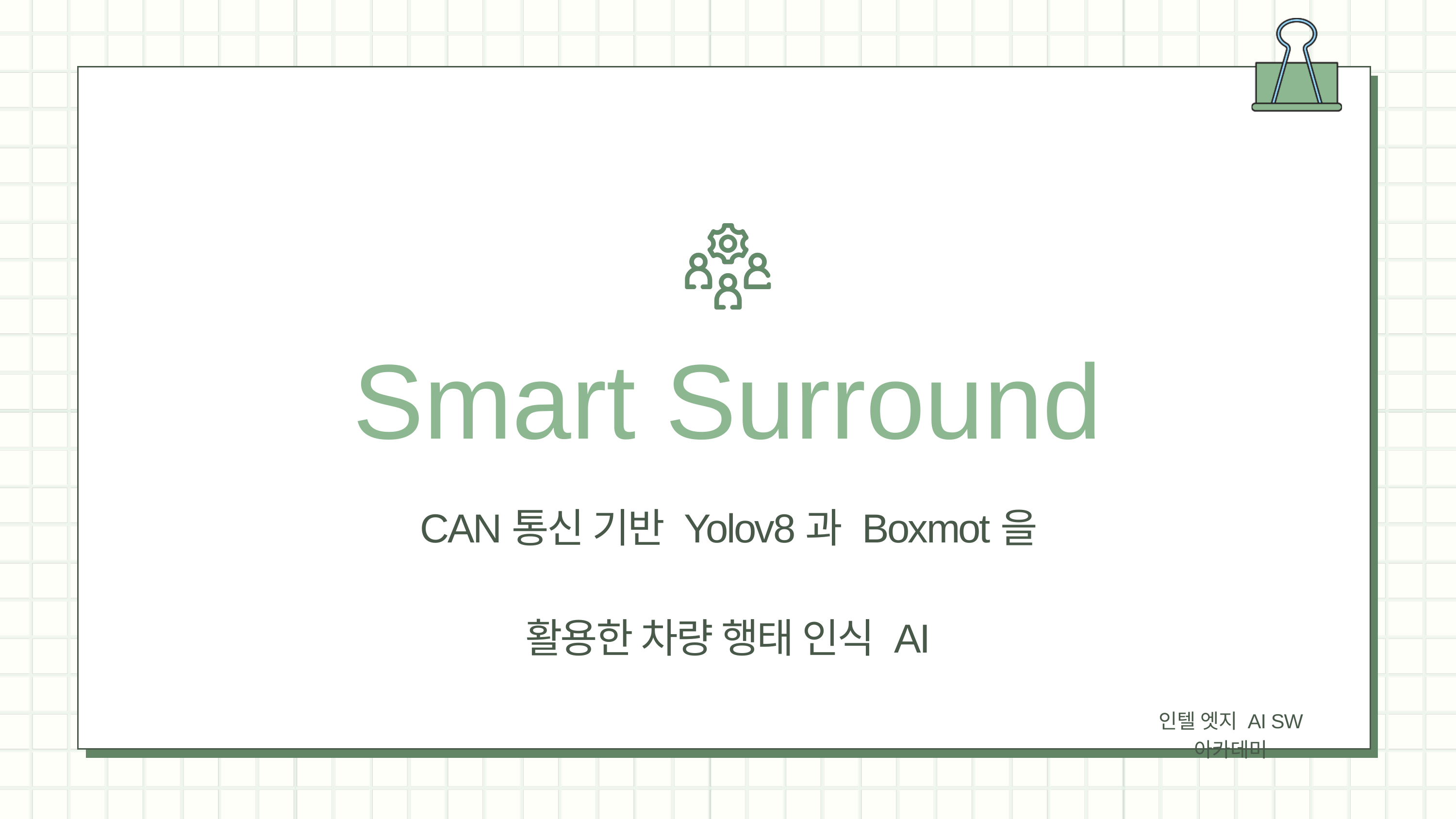

Smart Surround
CAN통신 기반 Yolov8과 Boxmot을 활용한 차량 행태 인식 AI
인텔 엣지 AI SW 아카데미